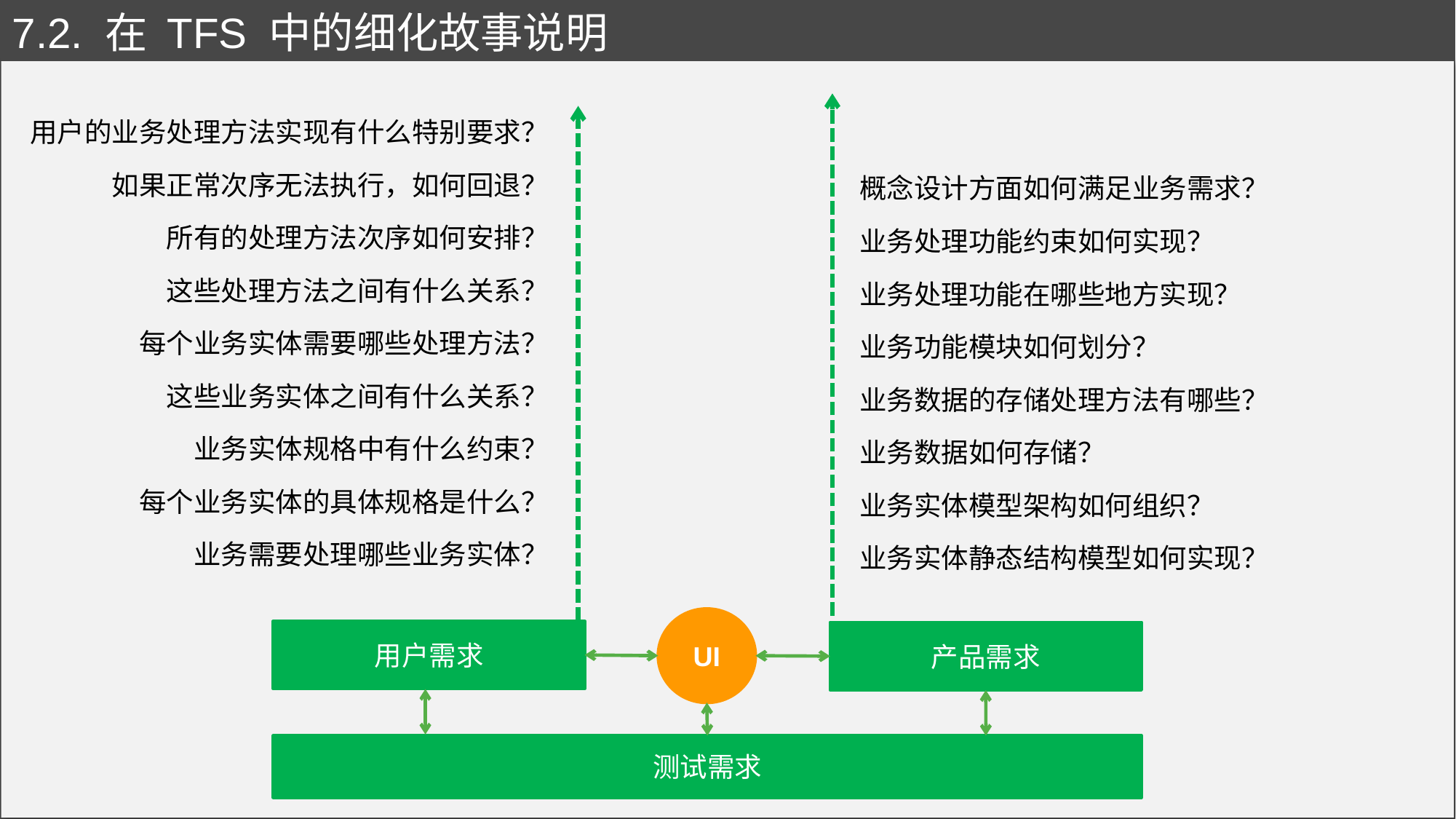

# 7.2. 在 TFS 中的细化故事说明
用户的业务处理方法实现有什么特别要求？
如果正常次序无法执行，如何回退？
所有的处理方法次序如何安排？
这些处理方法之间有什么关系？
每个业务实体需要哪些处理方法？
这些业务实体之间有什么关系？
业务实体规格中有什么约束？
每个业务实体的具体规格是什么？
业务需要处理哪些业务实体？
概念设计方面如何满足业务需求？
业务处理功能约束如何实现？
业务处理功能在哪些地方实现？
业务功能模块如何划分？
业务数据的存储处理方法有哪些？
业务数据如何存储？
业务实体模型架构如何组织？
业务实体静态结构模型如何实现？
UI
用户需求
产品需求
测试需求